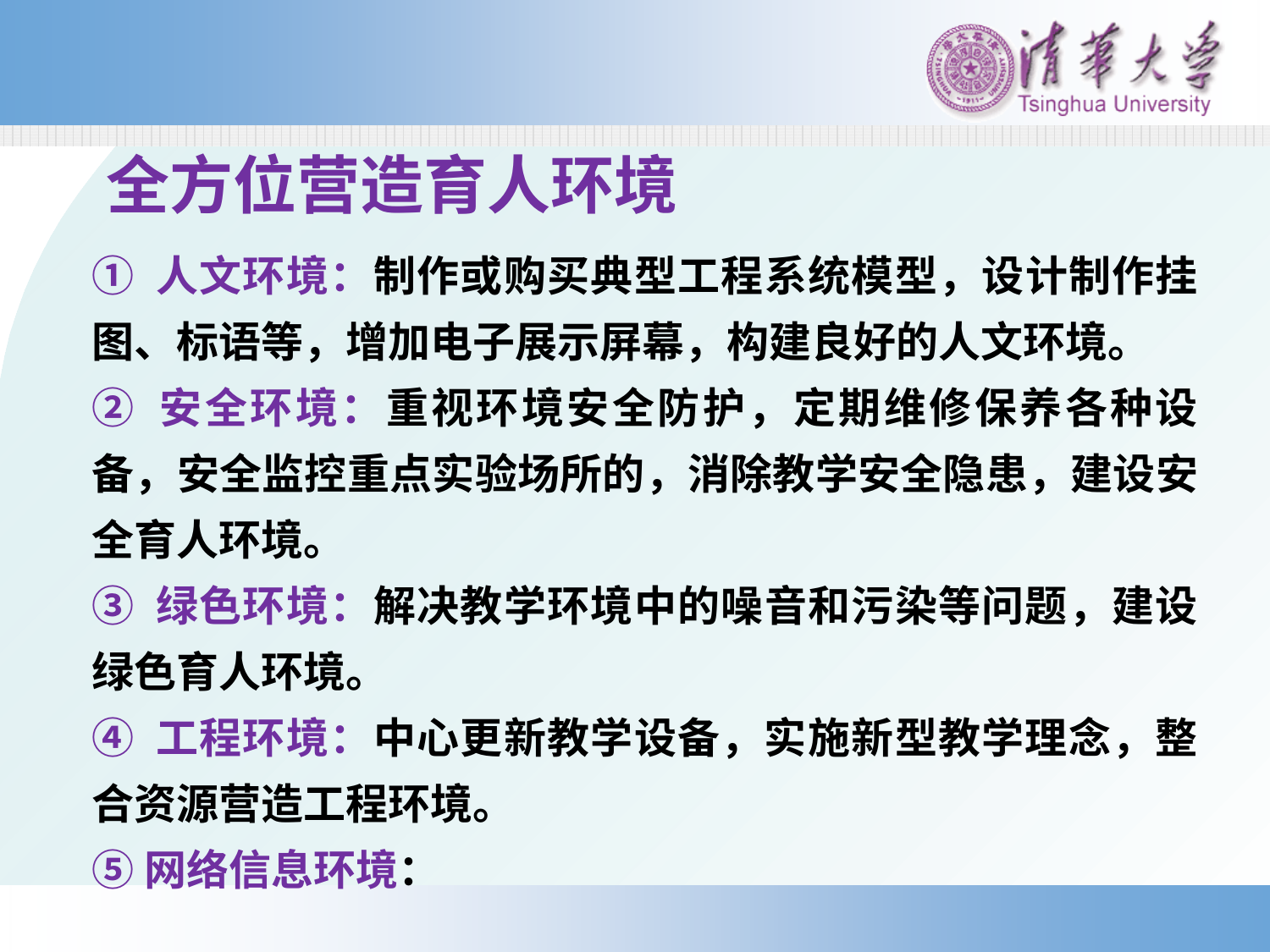

全方位营造育人环境
① 人文环境：制作或购买典型工程系统模型，设计制作挂图、标语等，增加电子展示屏幕，构建良好的人文环境。
② 安全环境：重视环境安全防护，定期维修保养各种设备，安全监控重点实验场所的，消除教学安全隐患，建设安全育人环境。
③ 绿色环境：解决教学环境中的噪音和污染等问题，建设绿色育人环境。
④ 工程环境：中心更新教学设备，实施新型教学理念，整合资源营造工程环境。
⑤网络信息环境：